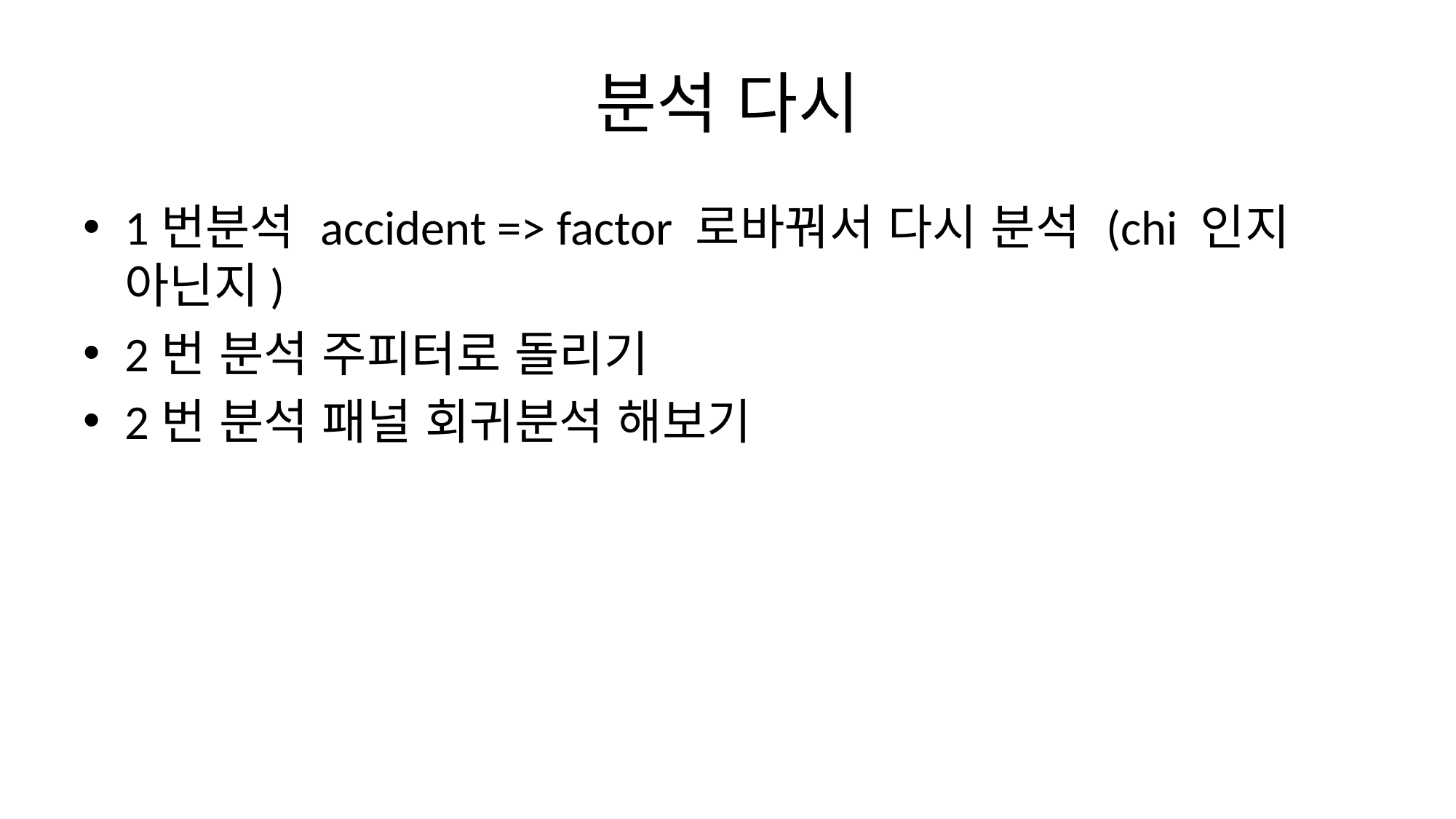

# 분석 다시
1번분석 accident => factor 로바꿔서 다시 분석 (chi 인지 아닌지)
2번 분석 주피터로 돌리기
2번 분석 패널 회귀분석 해보기